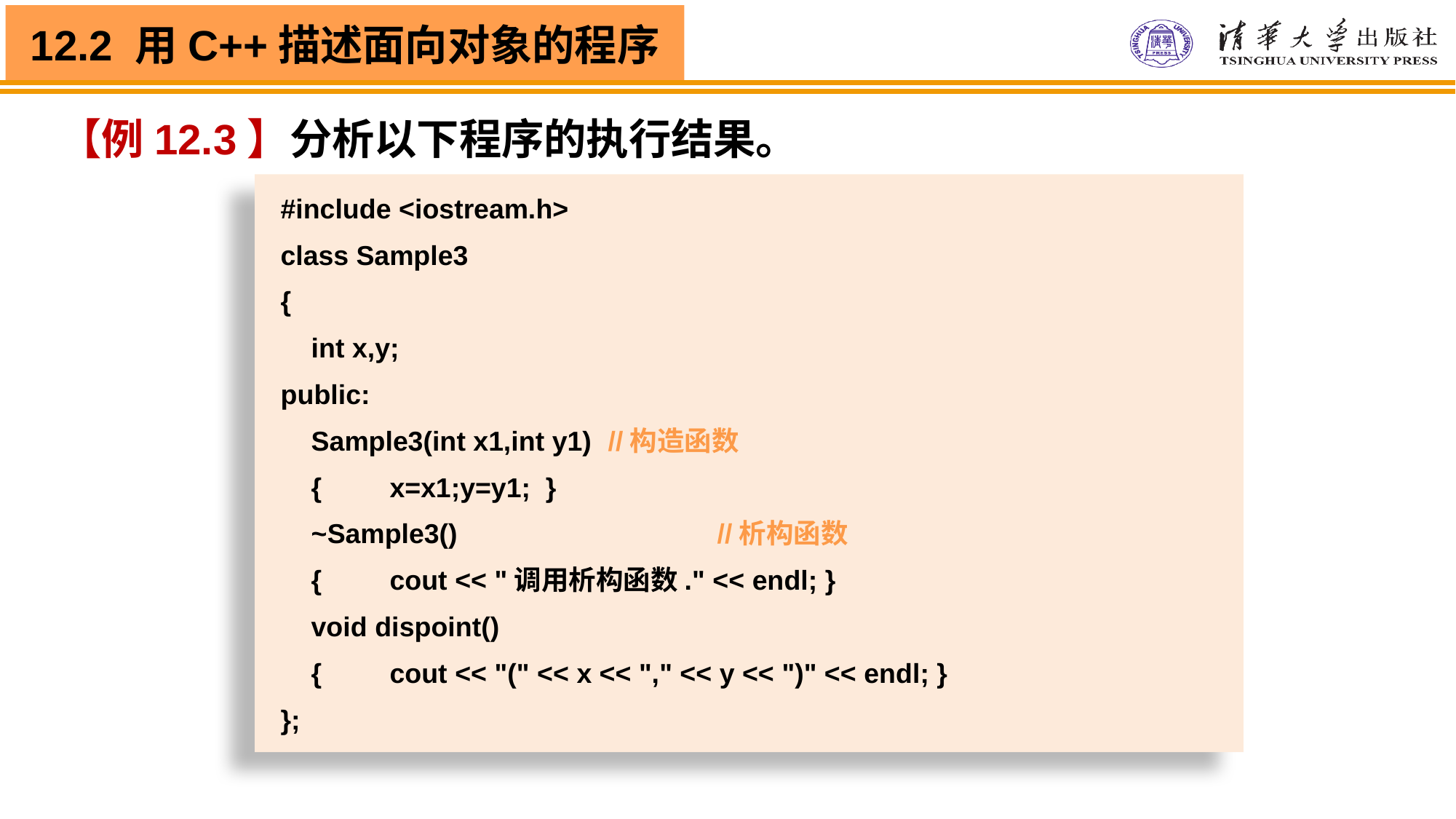

【例12.3】分析以下程序的执行结果。
#include <iostream.h>
class Sample3
{
    int x,y;
public:
    Sample3(int x1,int y1)	//构造函数
    {	x=x1;y=y1;  }
    ~Sample3()			//析构函数
    {	cout << "调用析构函数." << endl; }
    void dispoint()
    {	cout << "(" << x << "," << y << ")" << endl; }
};